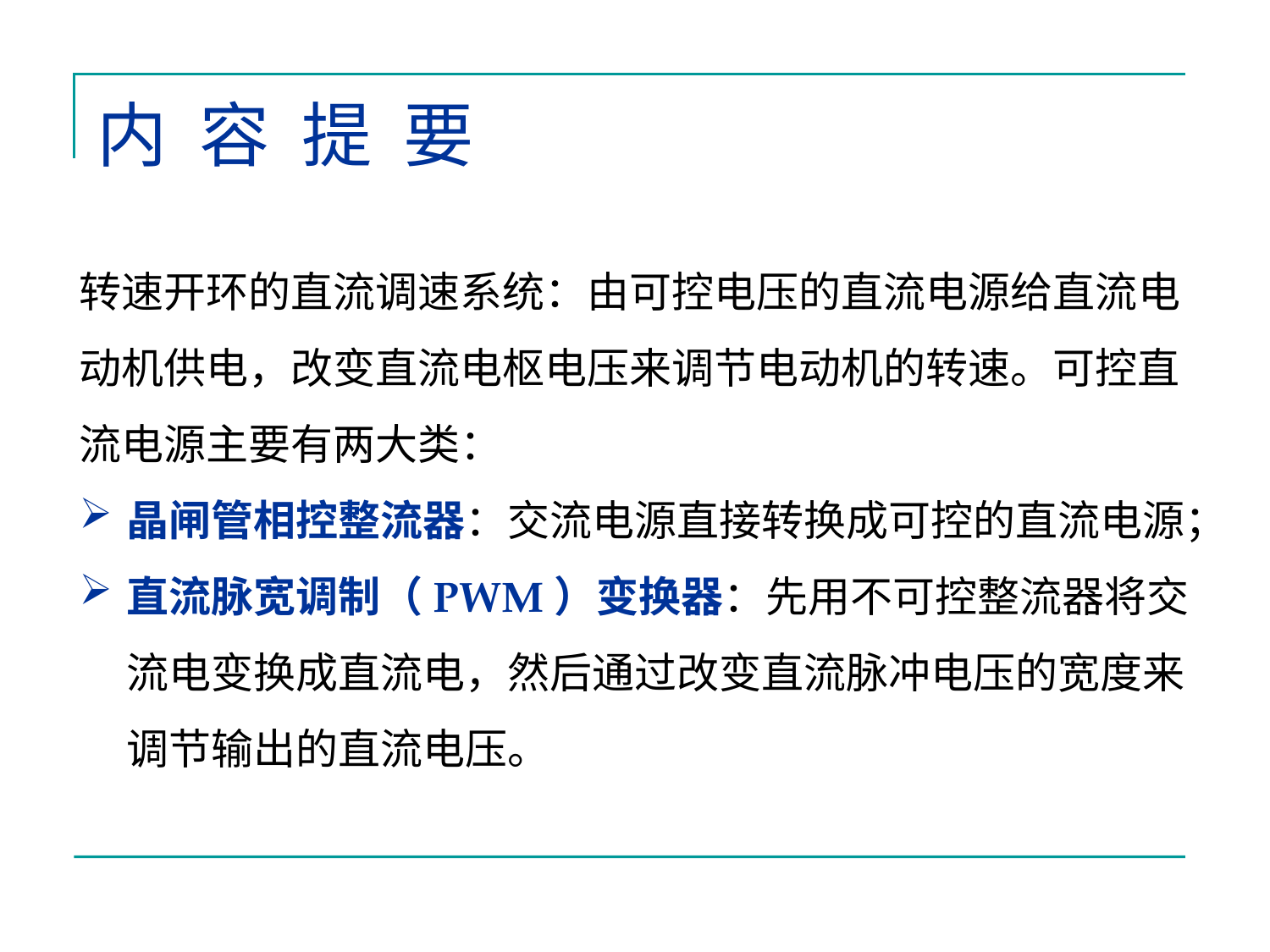

# 内  容  提  要
转速开环的直流调速系统：由可控电压的直流电源给直流电动机供电，改变直流电枢电压来调节电动机的转速。可控直流电源主要有两大类：
晶闸管相控整流器：交流电源直接转换成可控的直流电源；
直流脉宽调制（PWM）变换器：先用不可控整流器将交流电变换成直流电，然后通过改变直流脉冲电压的宽度来调节输出的直流电压。